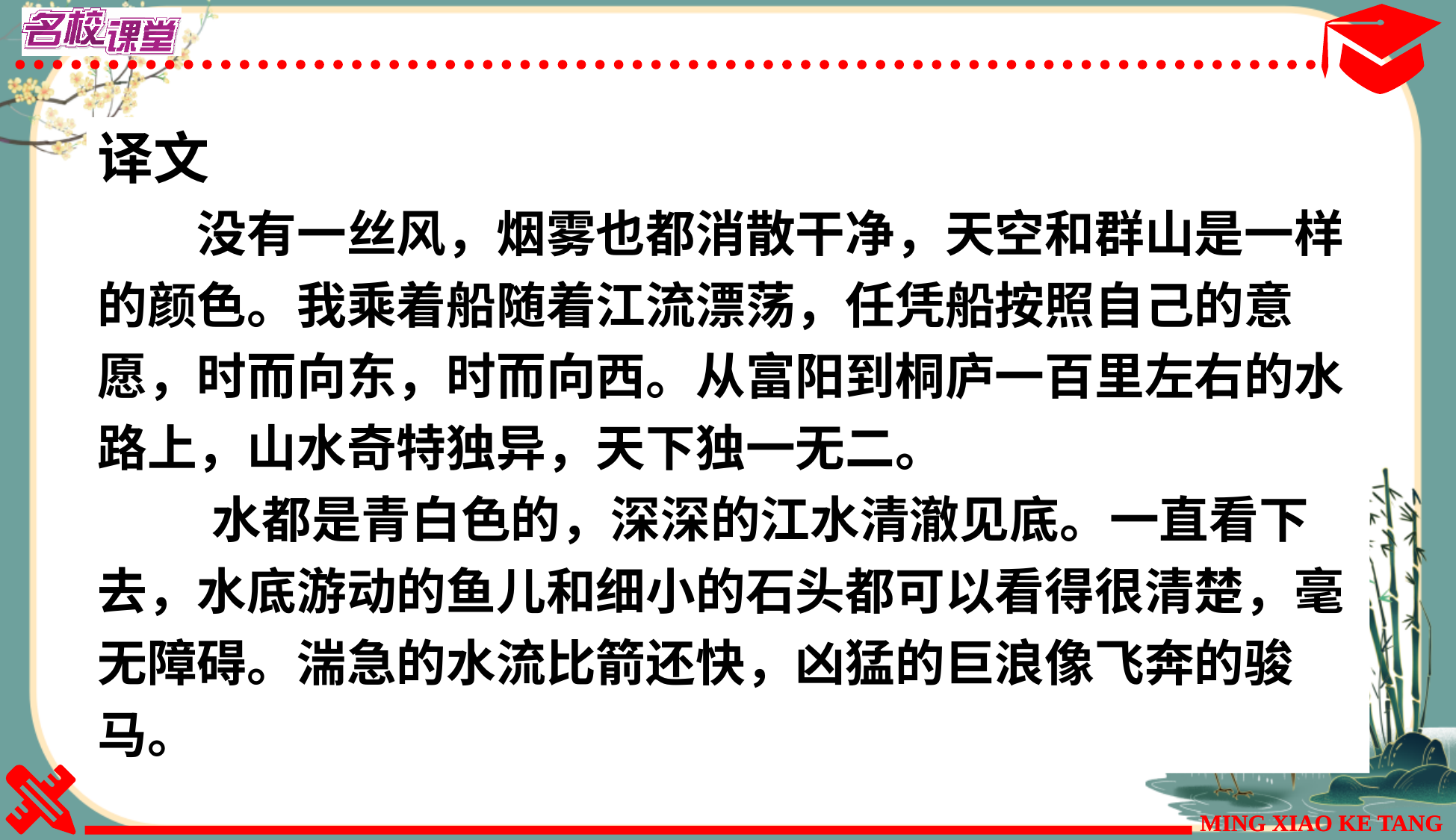

译文
　　没有一丝风，烟雾也都消散干净，天空和群山是一样的颜色。我乘着船随着江流漂荡，任凭船按照自己的意愿，时而向东，时而向西。从富阳到桐庐一百里左右的水路上，山水奇特独异，天下独一无二。
         水都是青白色的，深深的江水清澈见底。一直看下去，水底游动的鱼儿和细小的石头都可以看得很清楚，毫无障碍。湍急的水流比箭还快，凶猛的巨浪像飞奔的骏马。